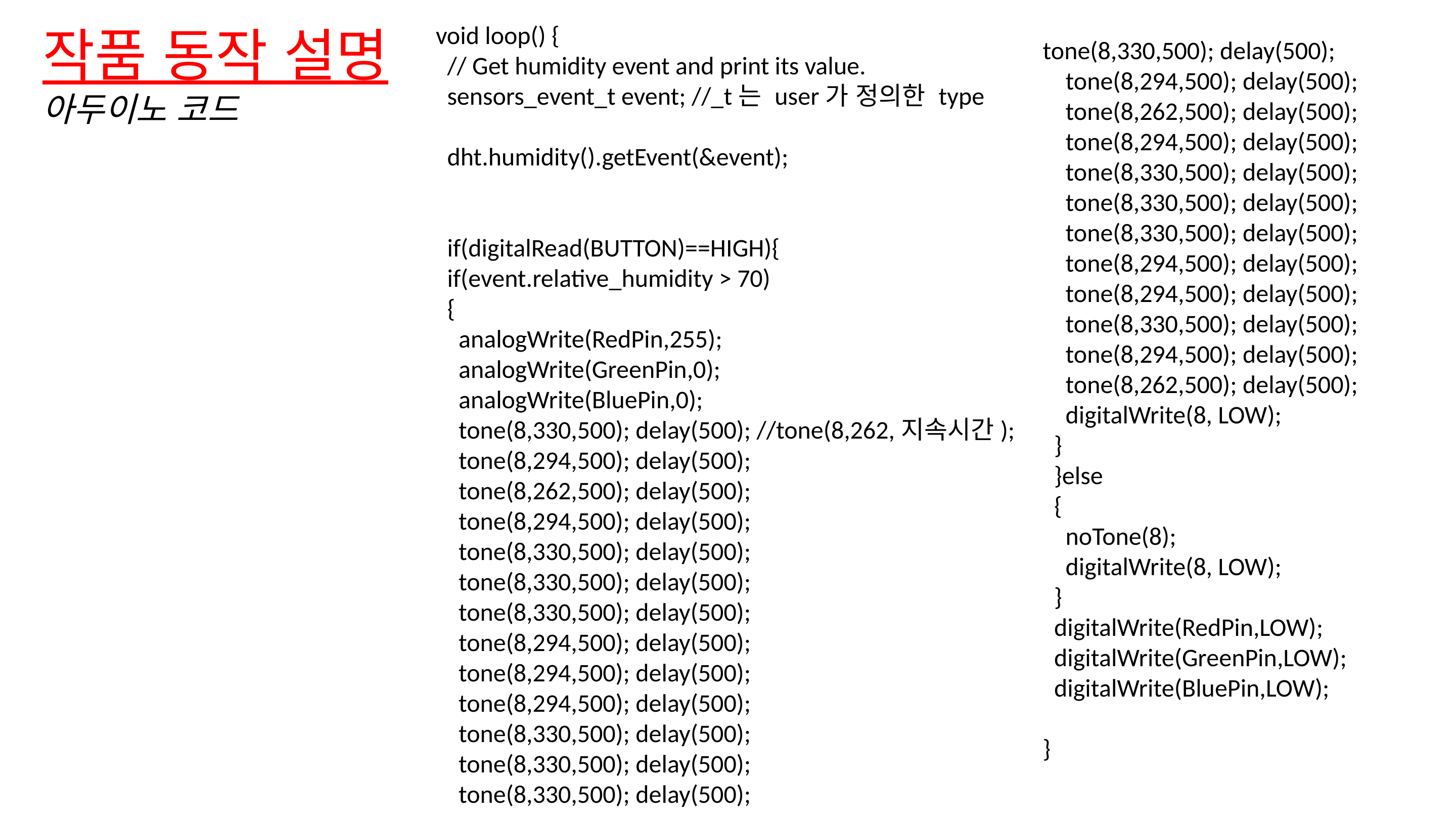

void loop() {
  // Get humidity event and print its value.
  sensors_event_t event; //_t는 user가 정의한 type

  dht.humidity().getEvent(&event);

  if(digitalRead(BUTTON)==HIGH){
  if(event.relative_humidity > 70)
  {
    analogWrite(RedPin,255);
    analogWrite(GreenPin,0);
    analogWrite(BluePin,0);
    tone(8,330,500); delay(500); //tone(8,262,지속시간);
    tone(8,294,500); delay(500);
    tone(8,262,500); delay(500);
    tone(8,294,500); delay(500);
    tone(8,330,500); delay(500);
    tone(8,330,500); delay(500);
    tone(8,330,500); delay(500);
    tone(8,294,500); delay(500);
    tone(8,294,500); delay(500);
    tone(8,294,500); delay(500);
    tone(8,330,500); delay(500);
    tone(8,330,500); delay(500);
    tone(8,330,500); delay(500);

작품 동작 설명
아두이노 코드
tone(8,330,500); delay(500);
    tone(8,294,500); delay(500);
    tone(8,262,500); delay(500);
    tone(8,294,500); delay(500);
    tone(8,330,500); delay(500);
    tone(8,330,500); delay(500);
    tone(8,330,500); delay(500);
    tone(8,294,500); delay(500);
    tone(8,294,500); delay(500);
    tone(8,330,500); delay(500);
    tone(8,294,500); delay(500);
    tone(8,262,500); delay(500);
    digitalWrite(8, LOW);
  }
  }else
  {
    noTone(8);
    digitalWrite(8, LOW);
  }
  digitalWrite(RedPin,LOW);
  digitalWrite(GreenPin,LOW);
  digitalWrite(BluePin,LOW);

}